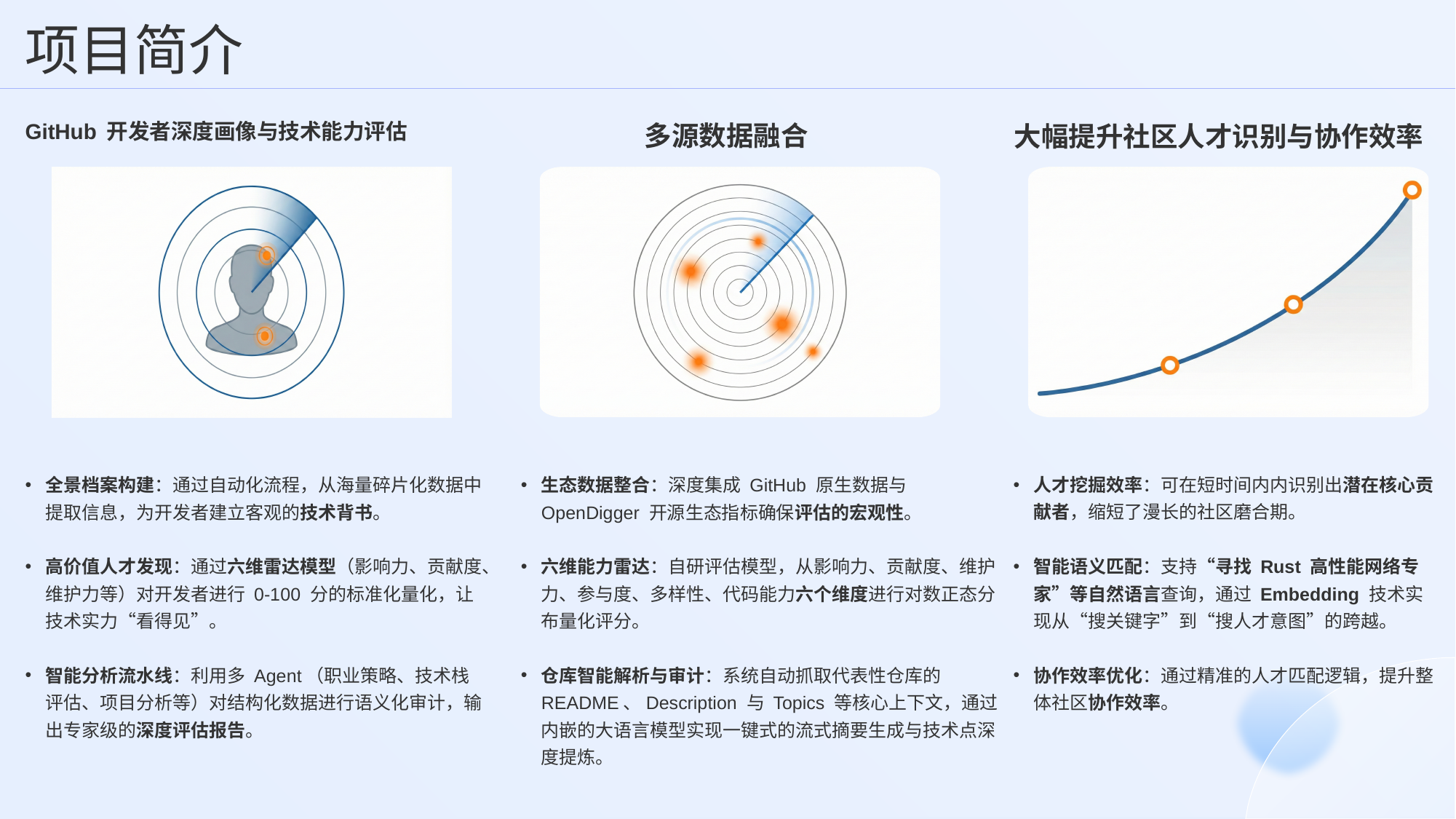

项目简介
多源数据融合
大幅提升社区人才识别与协作效率
GitHub 开发者深度画像与技术能力评估

人才挖掘效率：可在短时间内内识别出潜在核心贡献者，缩短了漫长的社区磨合期。

智能语义匹配：支持“寻找 Rust 高性能网络专家”等自然语言查询，通过 Embedding 技术实现从“搜关键字”到“搜人才意图”的跨越。

协作效率优化：通过精准的人才匹配逻辑，提升整体社区协作效率。

全景档案构建：通过自动化流程，从海量碎片化数据中提取信息，为开发者建立客观的技术背书。

高价值人才发现：通过六维雷达模型（影响力、贡献度、维护力等）对开发者进行 0-100 分的标准化量化，让技术实力“看得见”。

智能分析流水线：利用多 Agent（职业策略、技术栈评估、项目分析等）对结构化数据进行语义化审计，输出专家级的深度评估报告。

生态数据整合：深度集成 GitHub 原生数据与 OpenDigger 开源生态指标确保评估的宏观性。

六维能力雷达：自研评估模型，从影响力、贡献度、维护力、参与度、多样性、代码能力六个维度进行对数正态分布量化评分。

仓库智能解析与审计：系统自动抓取代表性仓库的 README、Description 与 Topics 等核心上下文，通过内嵌的大语言模型实现一键式的流式摘要生成与技术点深度提炼。